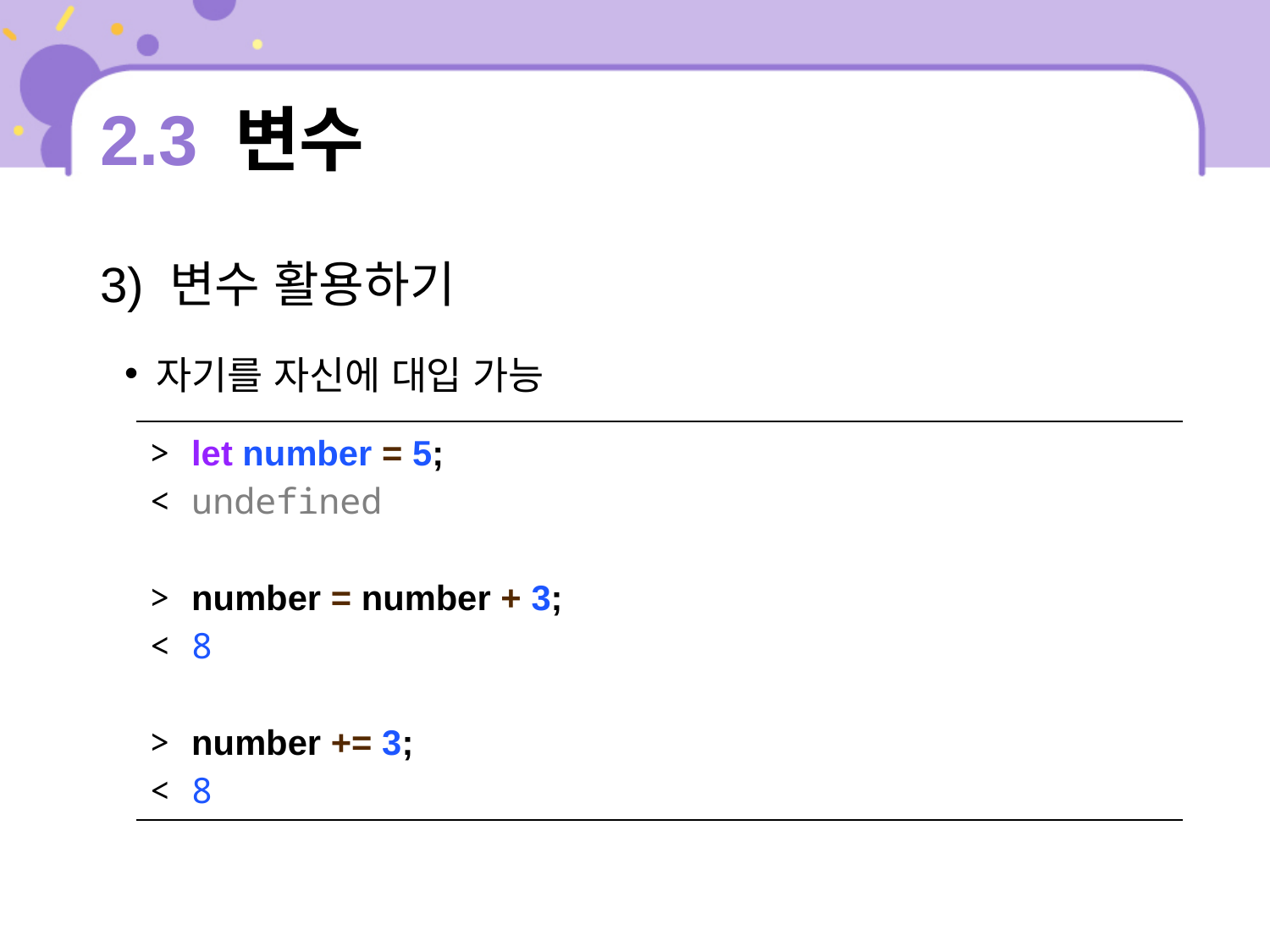

# 2.3 변수
3) 변수 활용하기

자기를 자신에 대입 가능

| > let number = 5; < undefined > number = number + 3; < 8 > number += 3; < 8 |
| --- |